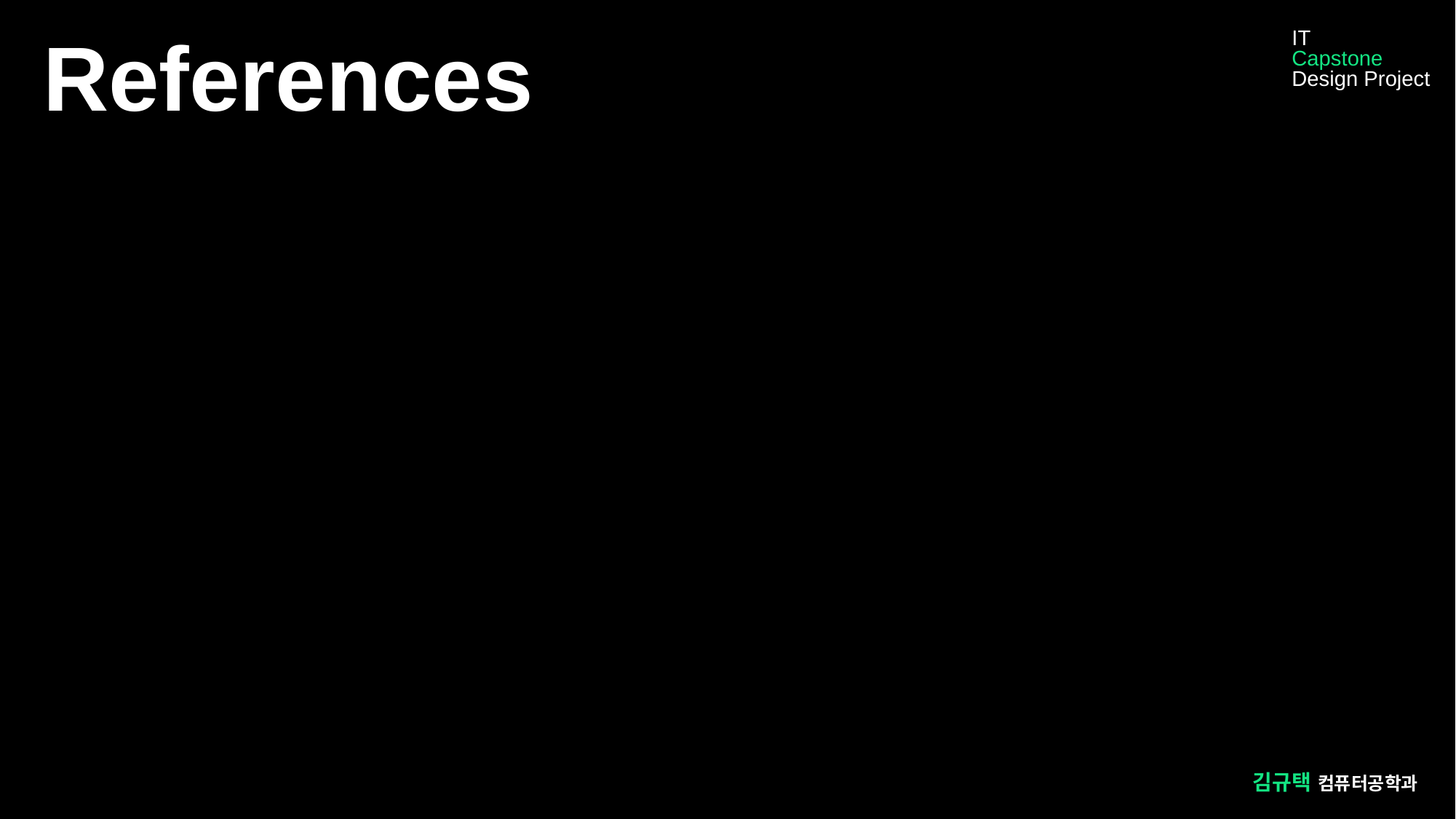

IT
Capstone
Design Project
References
김규택 컴퓨터공학과